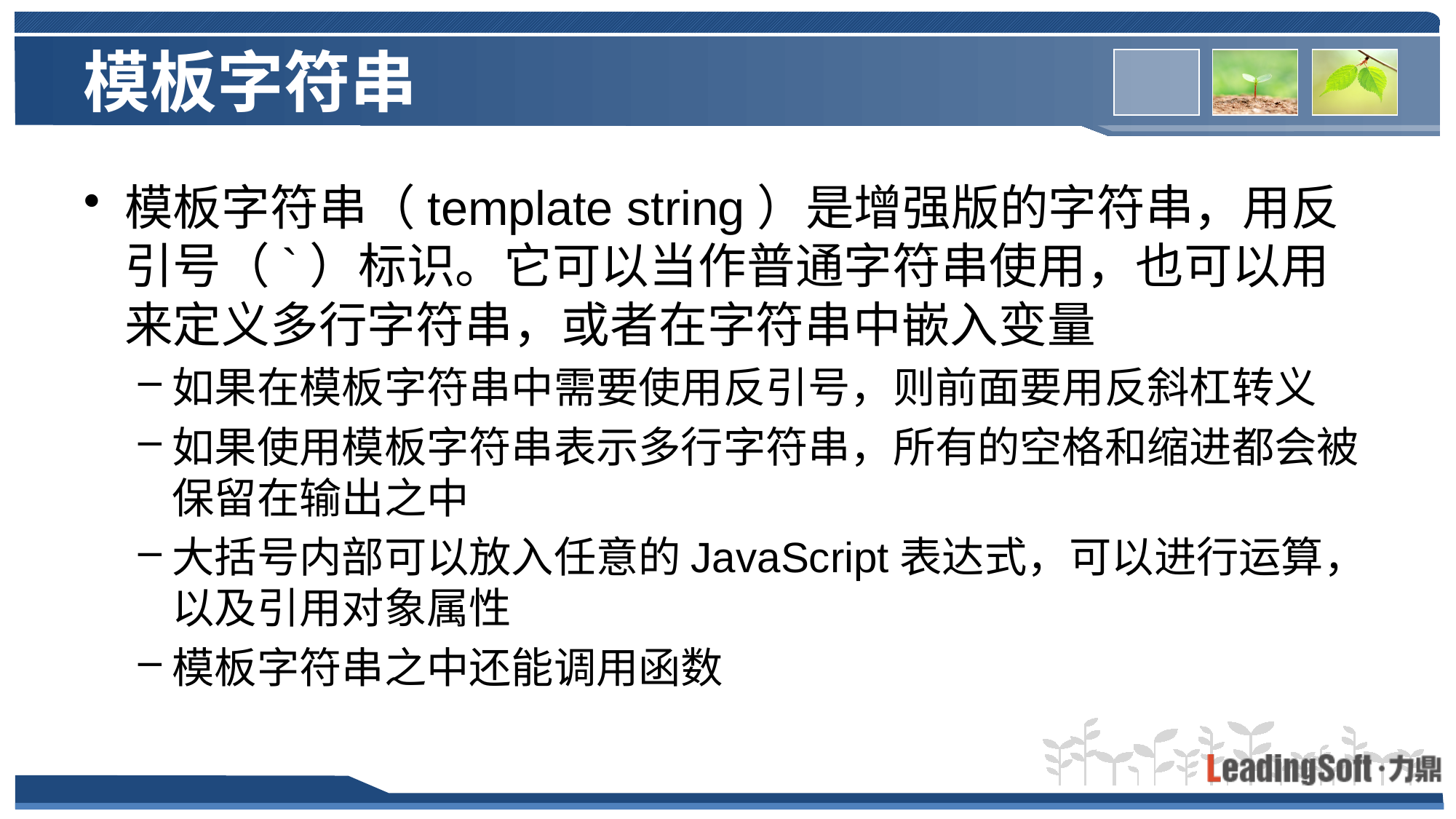

# 模板字符串
模板字符串（template string）是增强版的字符串，用反引号（`）标识。它可以当作普通字符串使用，也可以用来定义多行字符串，或者在字符串中嵌入变量
如果在模板字符串中需要使用反引号，则前面要用反斜杠转义
如果使用模板字符串表示多行字符串，所有的空格和缩进都会被保留在输出之中
大括号内部可以放入任意的JavaScript表达式，可以进行运算，以及引用对象属性
模板字符串之中还能调用函数